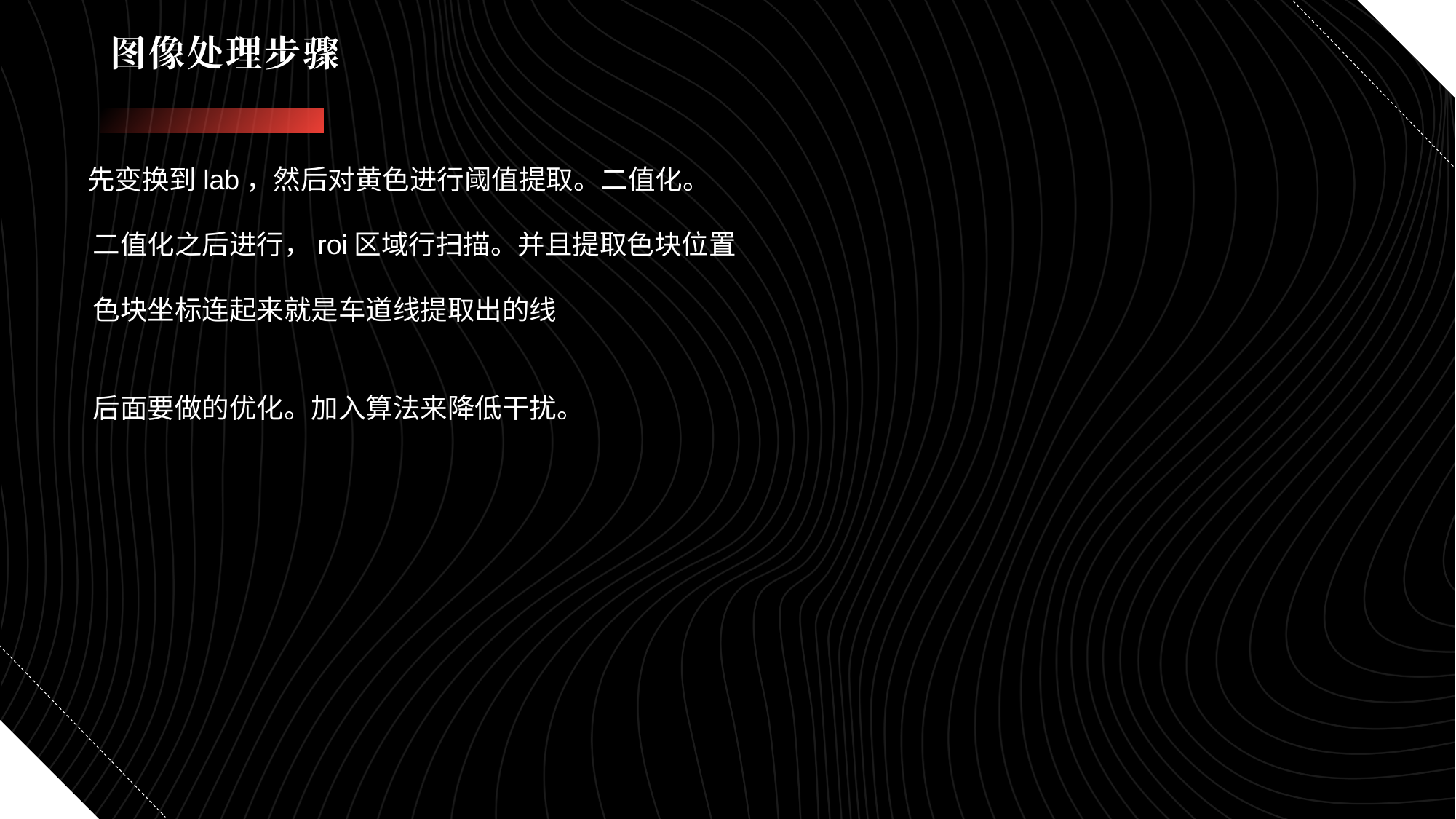

# 图像处理步骤
先变换到lab，然后对黄色进行阈值提取。二值化。
二值化之后进行，roi区域行扫描。并且提取色块位置

色块坐标连起来就是车道线提取出的线

后面要做的优化。加入算法来降低干扰。